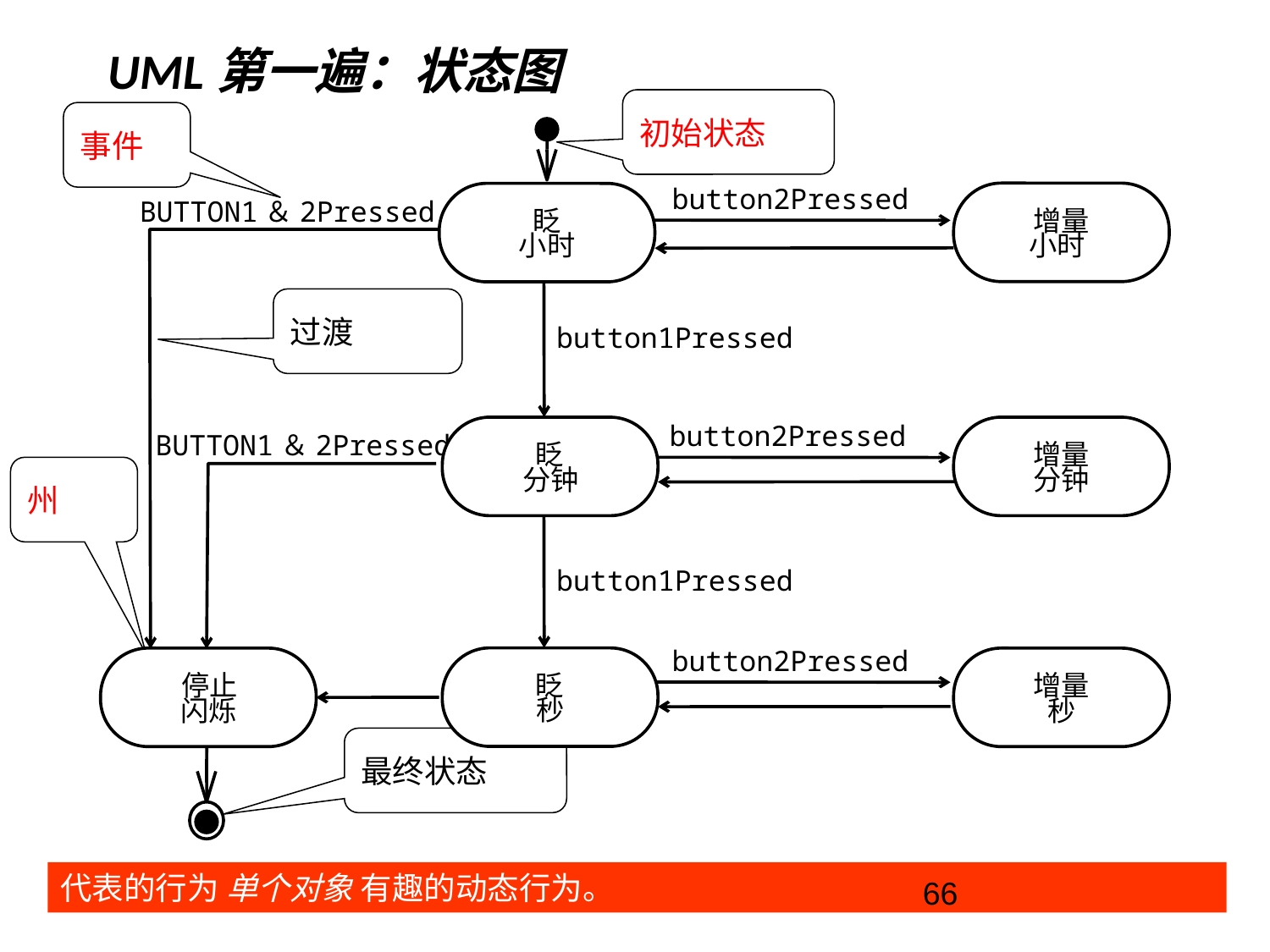

# UML第一遍：状态图
初始状态
事件

button2Pressed

BUTTON1＆2Pressed
增量
小时
眨

小时

button1Pressed

button2Pressed
BUTTON1＆2Pressed
眨
增量
分钟

分钟

button1Pressed
button2Pressed

眨
停止
增量
秒

秒
闪烁

过渡
州
最终状态
代表的行为 单个对象 有趣的动态行为。
66